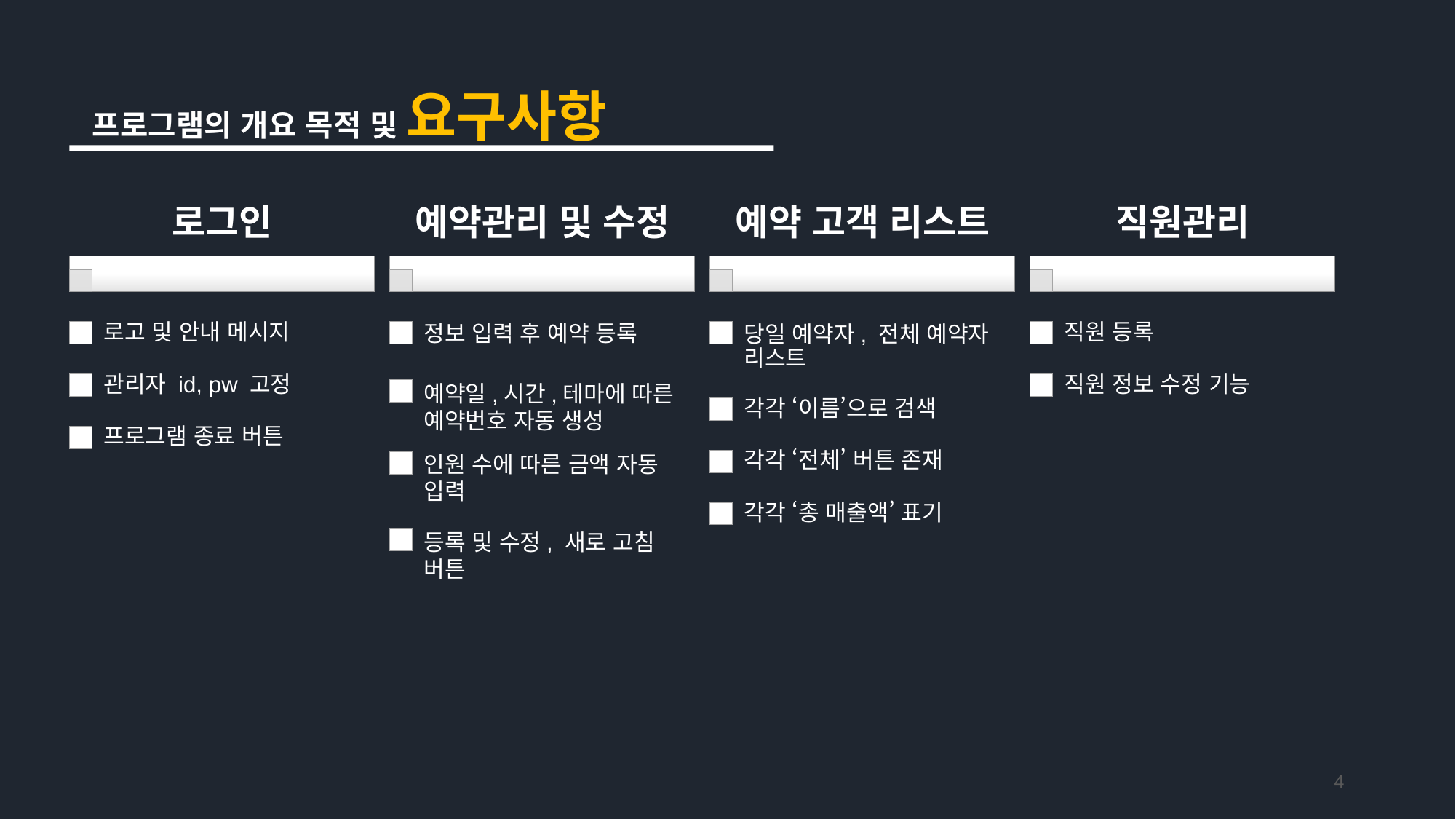

프로그램의 개요 목적 및 요구사항

로그인
로고 및 안내 메시지
관리자 id, pw 고정
프로그램 종료 버튼
예약관리 및 수정
정보 입력 후 예약 등록
예약일,시간,테마에 따른 예약번호 자동 생성
인원 수에 따른 금액 자동 입력
등록 및 수정, 새로 고침 버튼
예약 고객 리스트
당일 예약자, 전체 예약자 리스트
각각 ‘이름’으로 검색
각각 ‘전체’ 버튼 존재
각각 ‘총 매출액’ 표기
직원관리
직원 등록
직원 정보 수정 기능
4